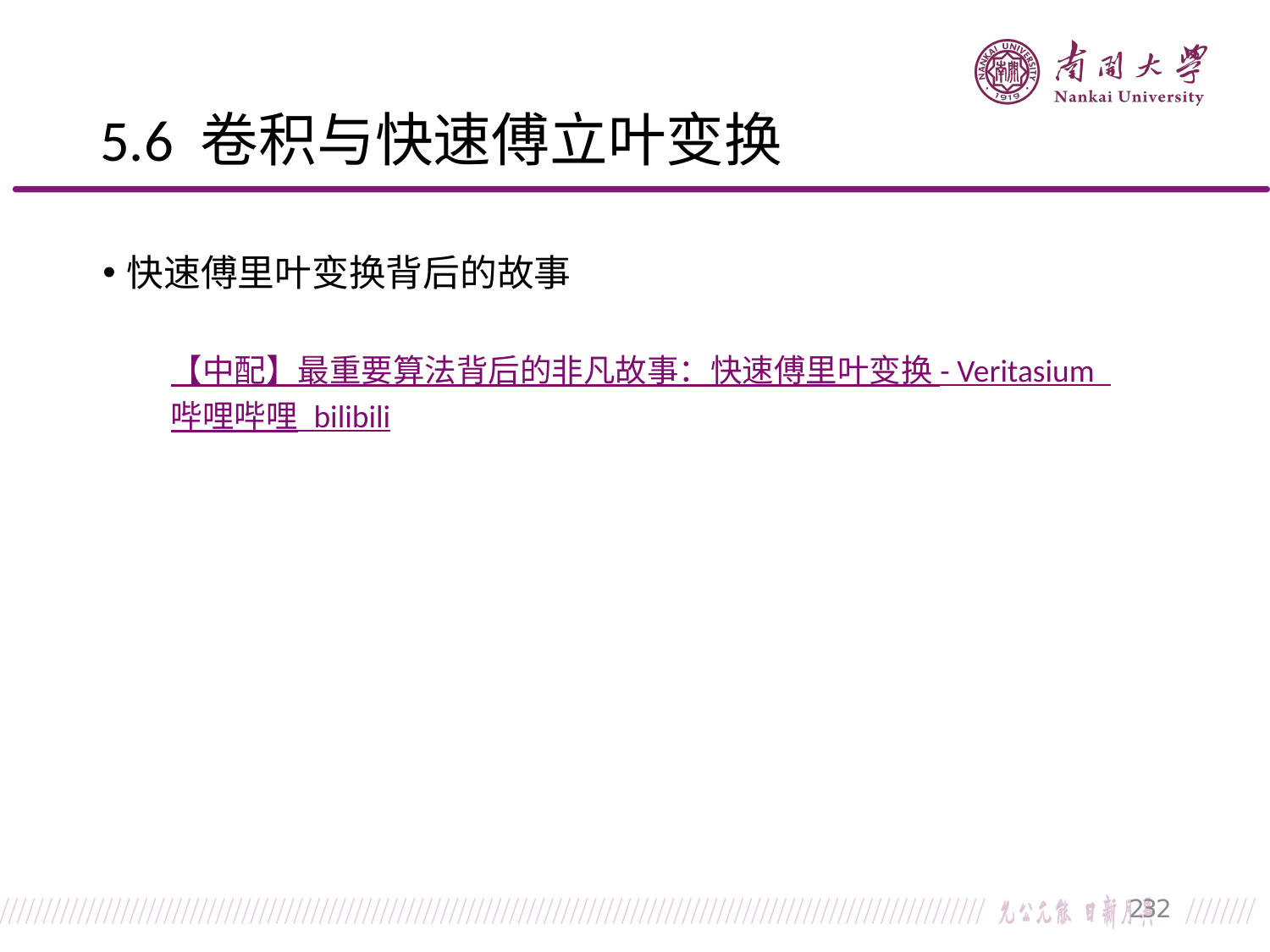

# 5.6 卷积与快速傅立叶变换
快速傅里叶变换背后的故事
【中配】最重要算法背后的非凡故事：快速傅里叶变换 - Veritasium_哔哩哔哩_bilibili
232